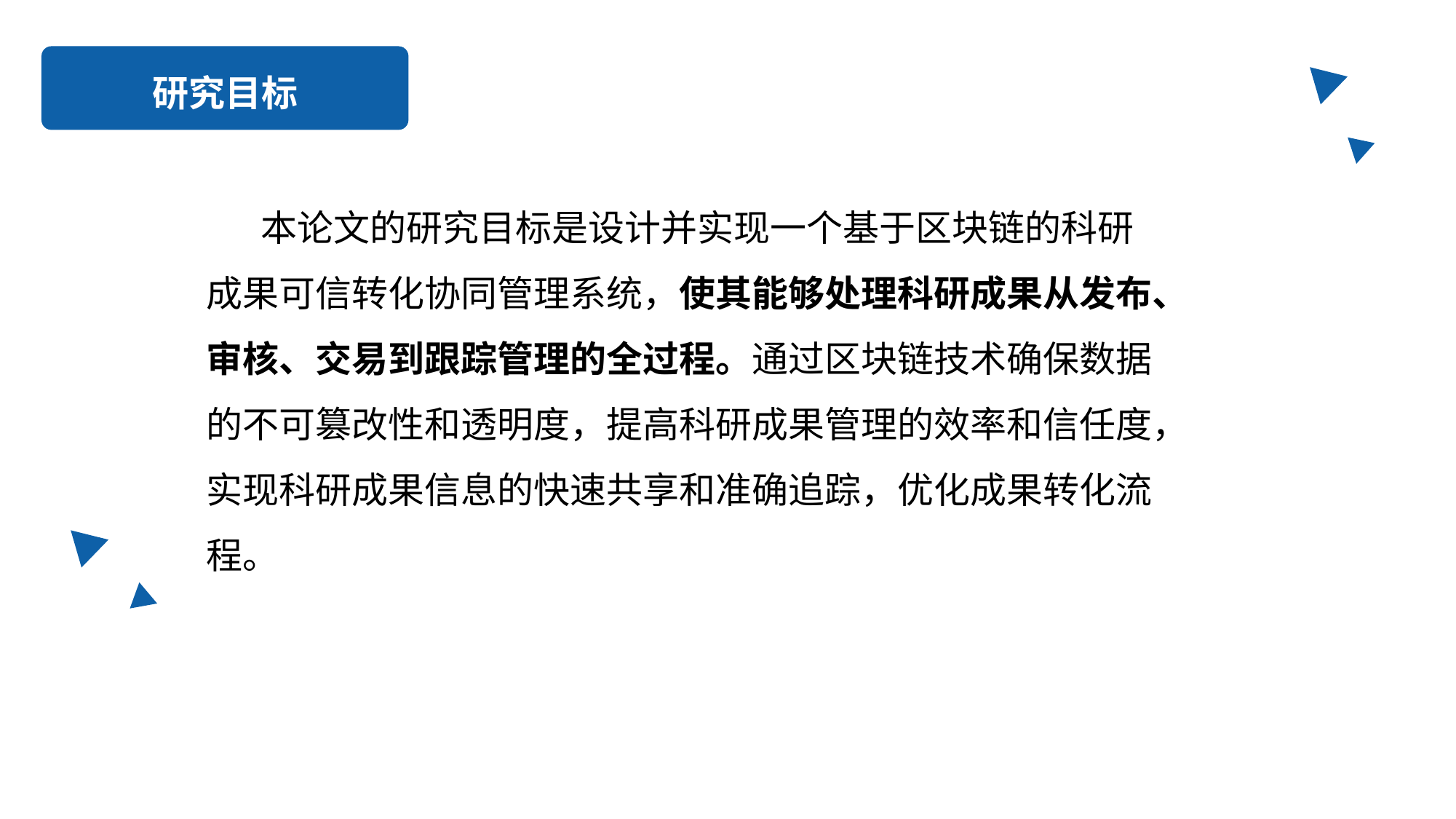

研究目标

本论文的研究目标是设计并实现一个基于区块链的科研成果可信转化协同管理系统，使其能够处理科研成果从发布、审核、交易到跟踪管理的全过程。通过区块链技术确保数据的不可篡改性和透明度，提高科研成果管理的效率和信任度，实现科研成果信息的快速共享和准确追踪，优化成果转化流程。